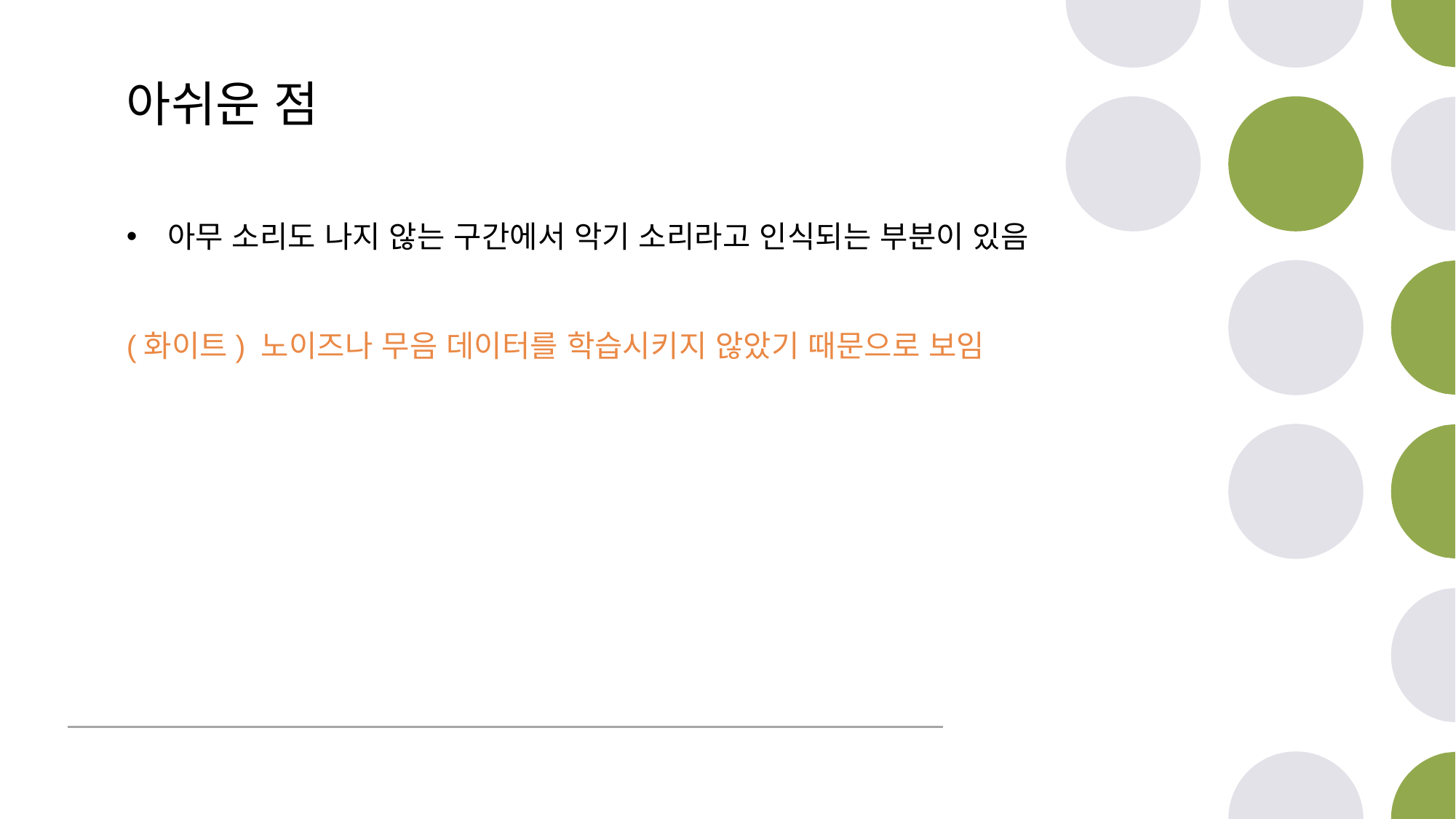

아쉬운 점
아무 소리도 나지 않는 구간에서 악기 소리라고 인식되는 부분이 있음

(화이트) 노이즈나 무음 데이터를 학습시키지 않았기 때문으로 보임